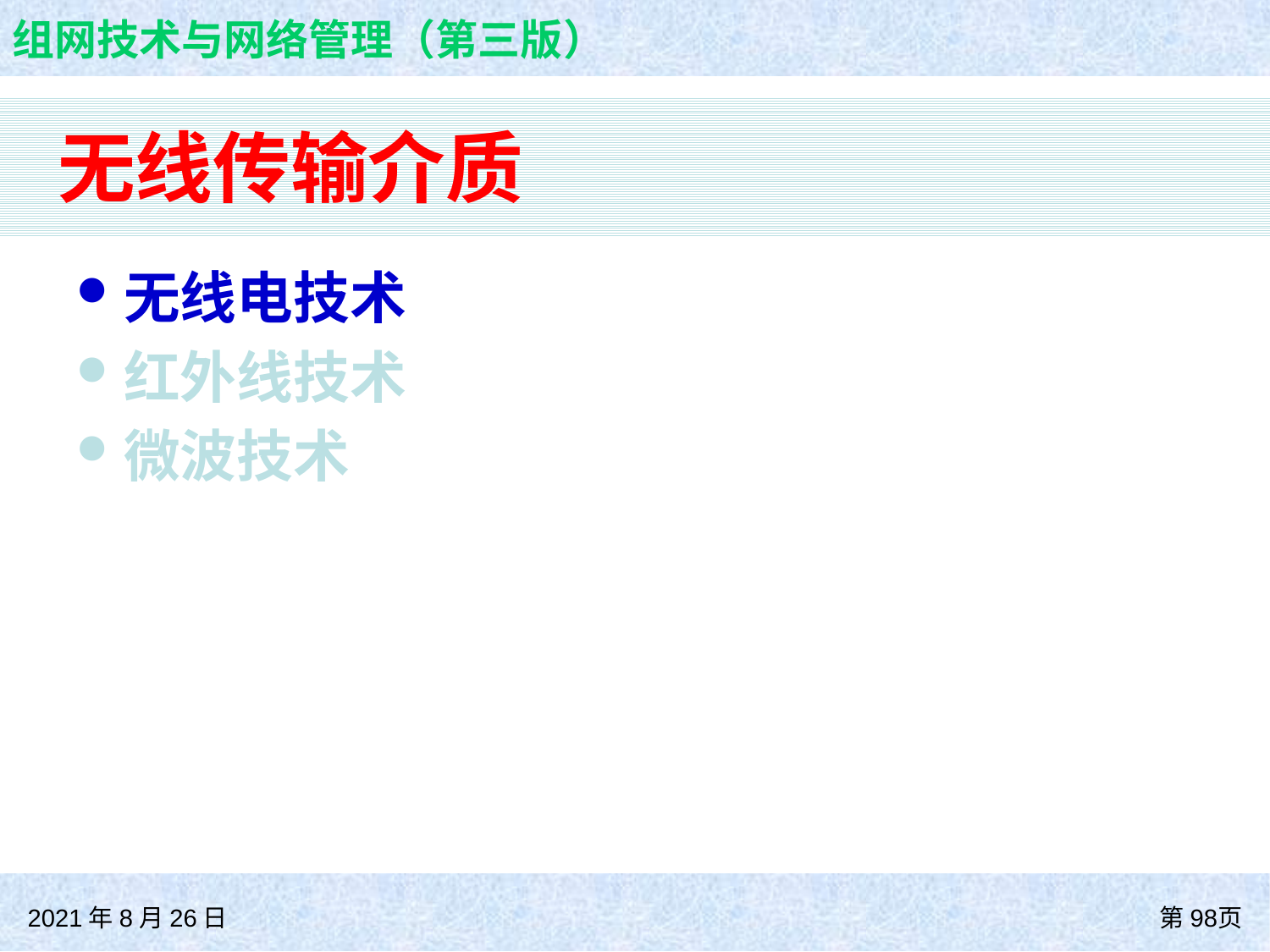

# 无线传输介质
无线电技术
红外线技术
微波技术
2021年8月26日
第98页